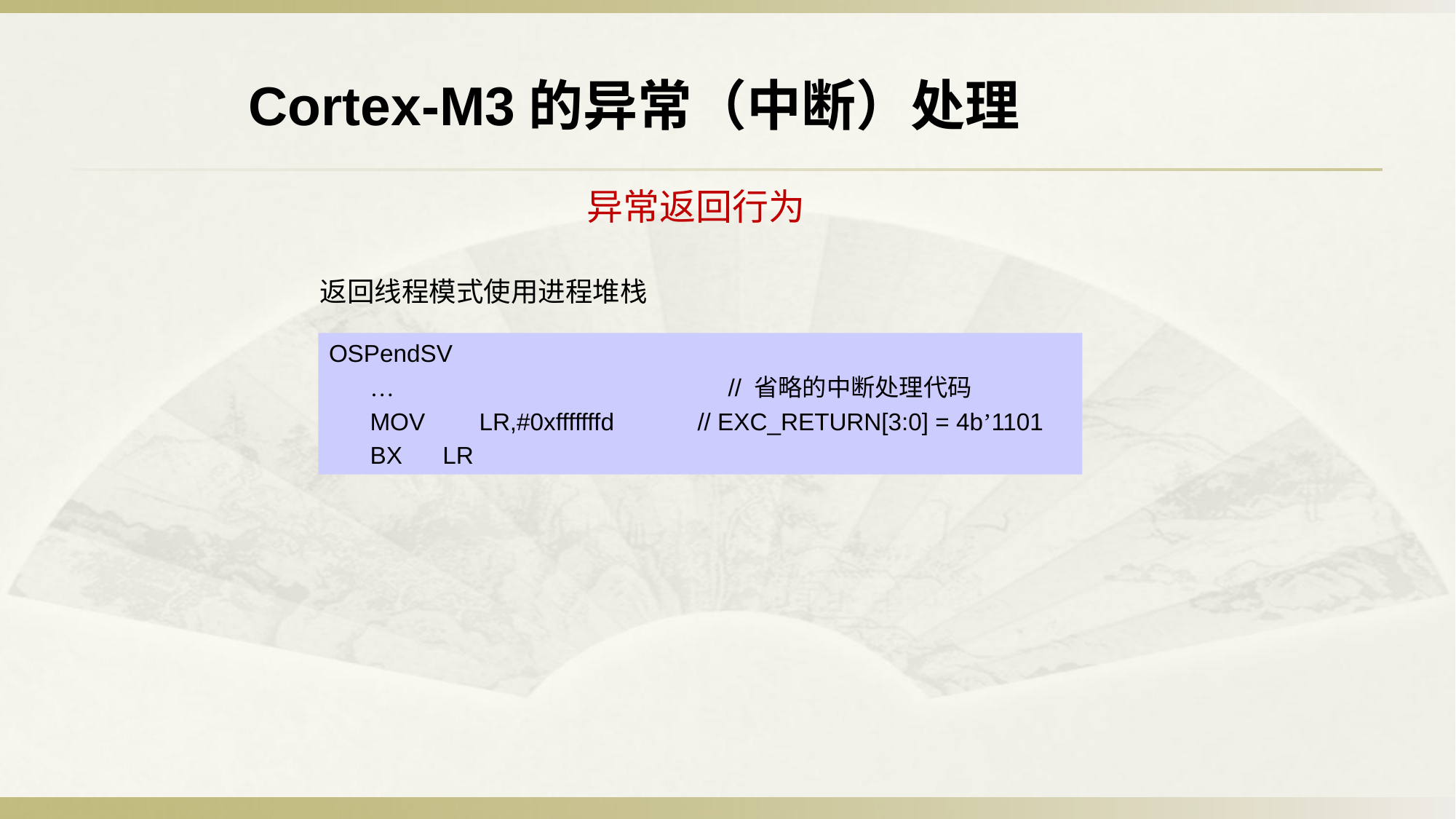

Cortex-M3的异常（中断）处理
异常返回行为
返回线程模式使用进程堆栈
OSPendSV
	…	                                     // 省略的中断处理代码
	MOV 	LR,#0xfffffffd	// EXC_RETURN[3:0] = 4b’1101
	BX      LR